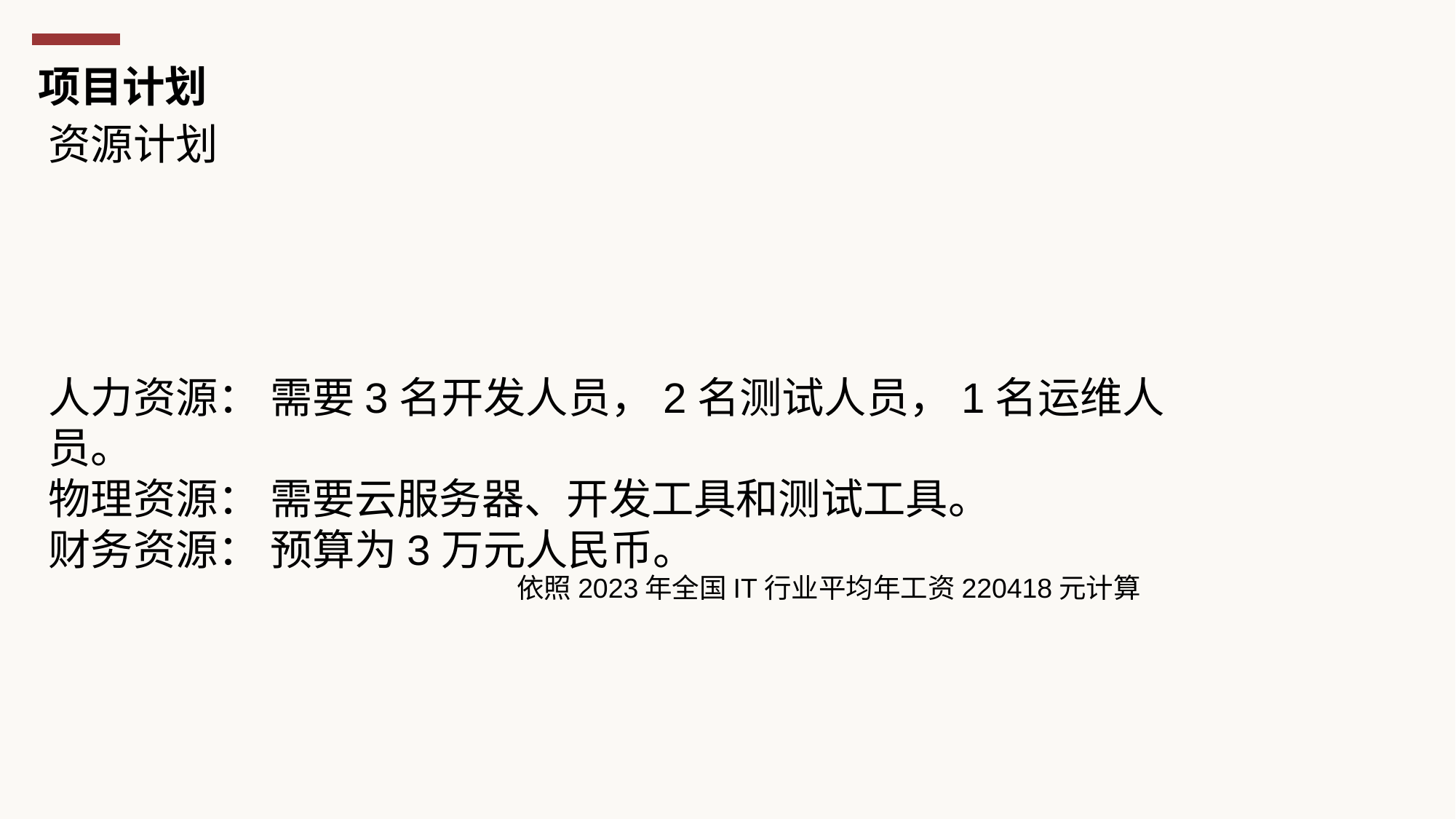

项目计划
资源计划
人力资源： 需要3名开发人员，2名测试人员，1名运维人员。
物理资源： 需要云服务器、开发工具和测试工具。
财务资源： 预算为3万元人民币。
依照2023年全国IT行业平均年工资220418元计算